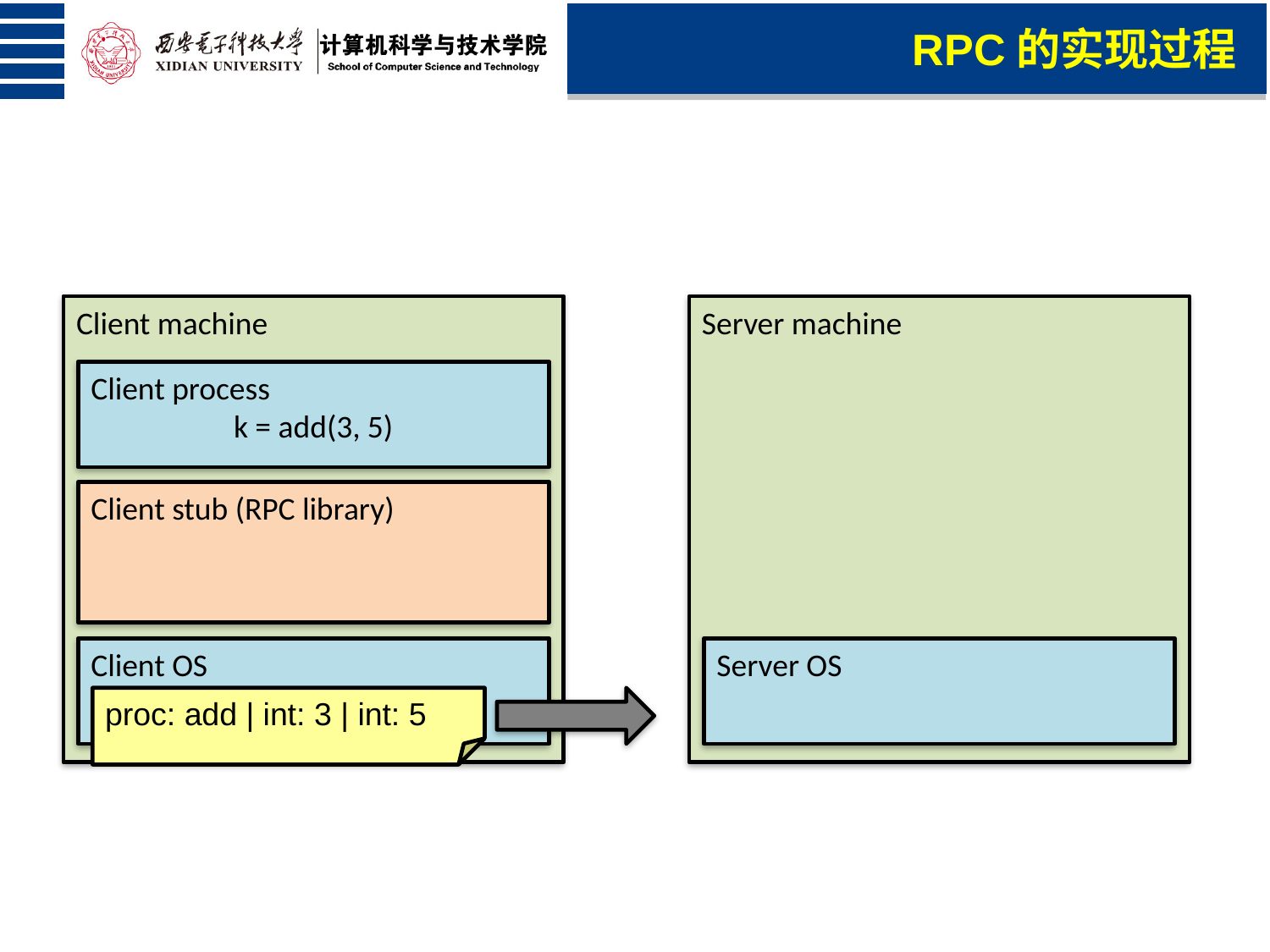

RPC的实现过程
Client machine
Server machine
Client process
k = add(3, 5)
Client stub (RPC library)
Client OS
Server OS
proc: add | int: 3 | int: 5